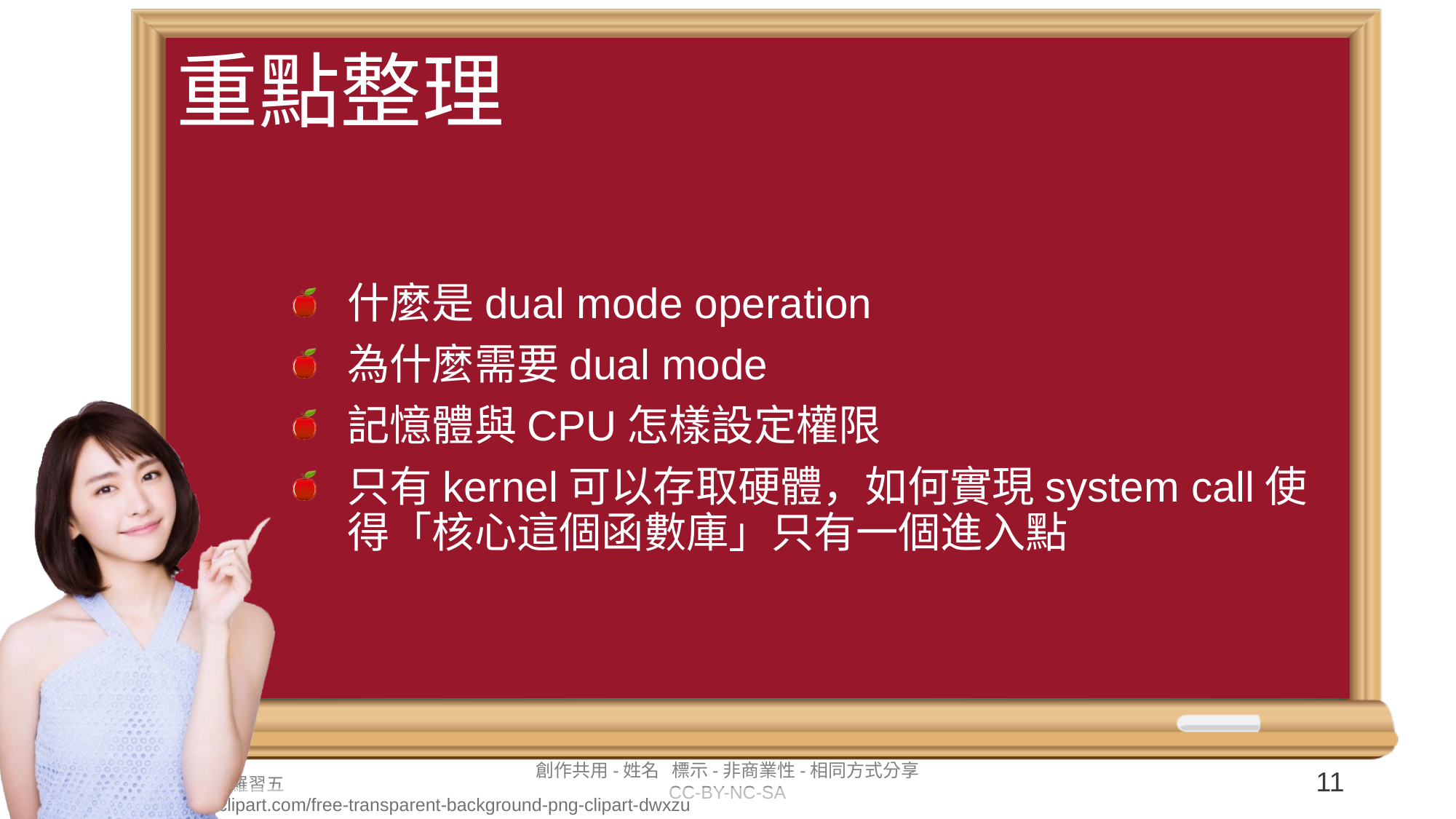

什麼是dual mode operation
為什麼需要dual mode
記憶體與CPU怎樣設定權限
只有kernel可以存取硬體，如何實現system call使得「核心這個函數庫」只有一個進入點